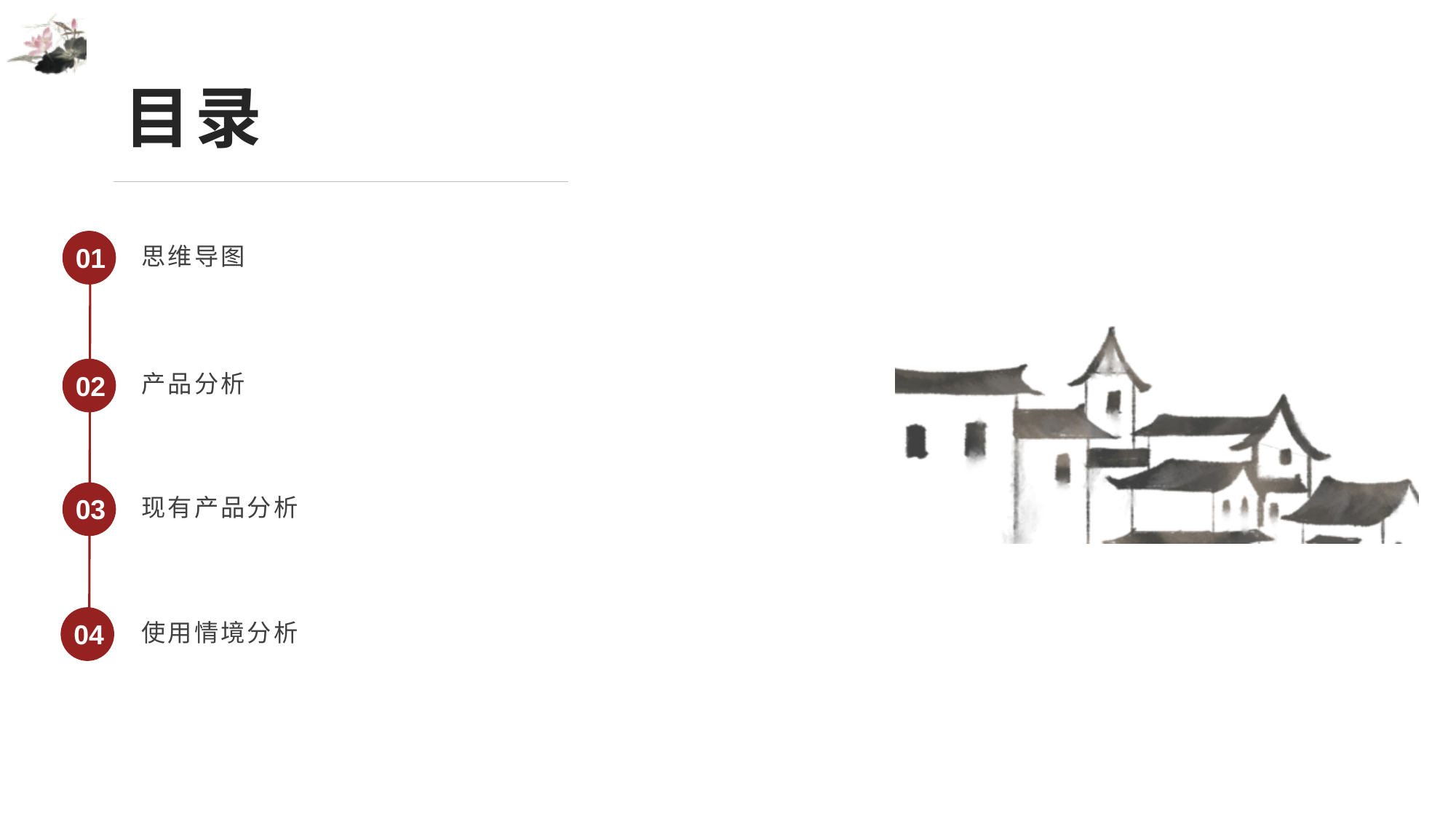

目录

01
思维导图

02
产品分析

03
现有产品分析

04
使用情境分析